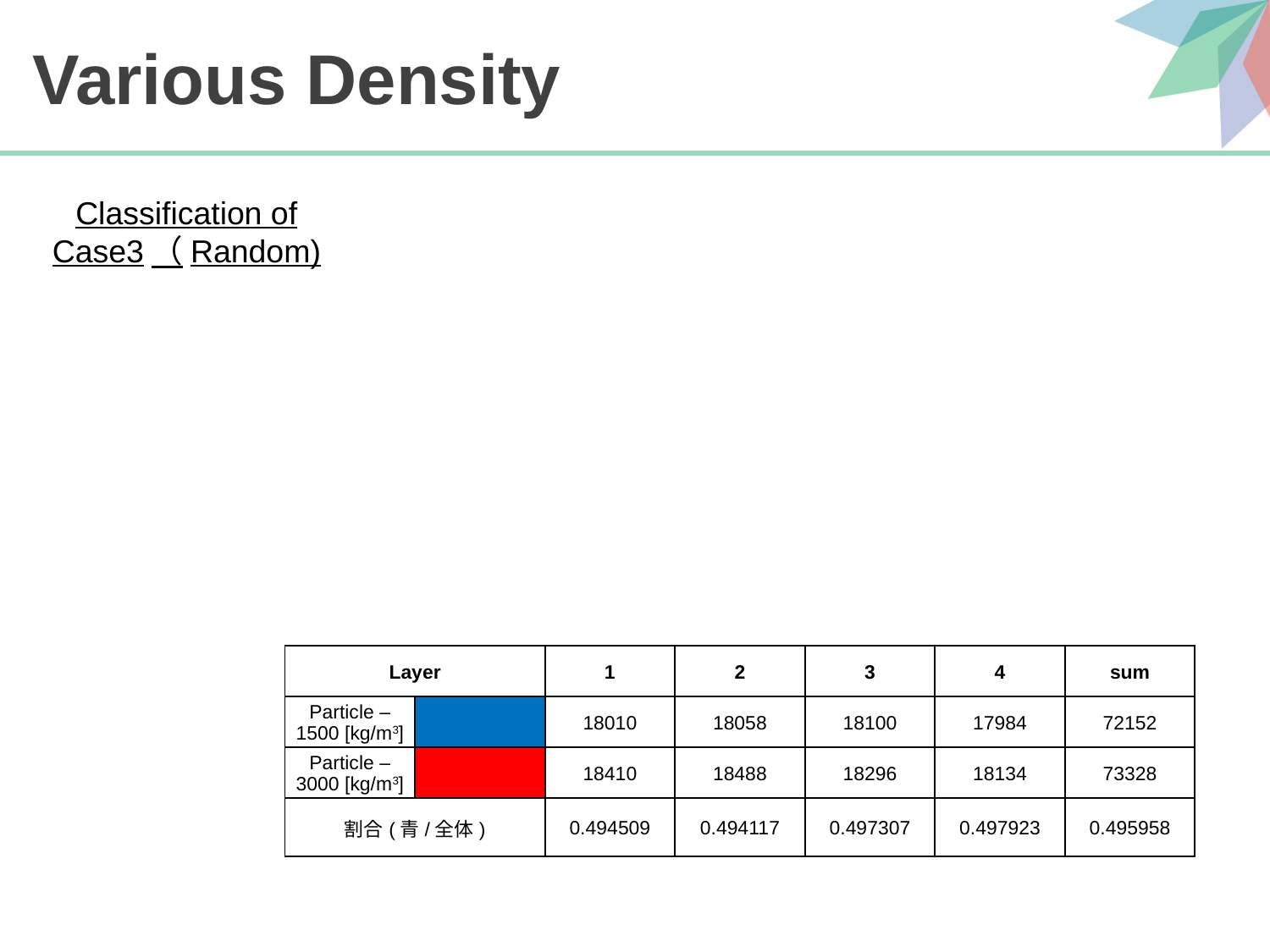

# Various Density

Classification of Case3（Random)
| Layer |  | 1 | 2 | 3 | 4 | sum |
| --- | --- | --- | --- | --- | --- | --- |
| Particle – 1500 [kg/m3] |  | 18010 | 18058 | 18100 | 17984 | 72152 |
| Particle – 3000 [kg/m3] |  | 18410 | 18488 | 18296 | 18134 | 73328 |
| 割合(青/全体) |  | 0.494509 | 0.494117 | 0.497307 | 0.497923 | 0.495958 |